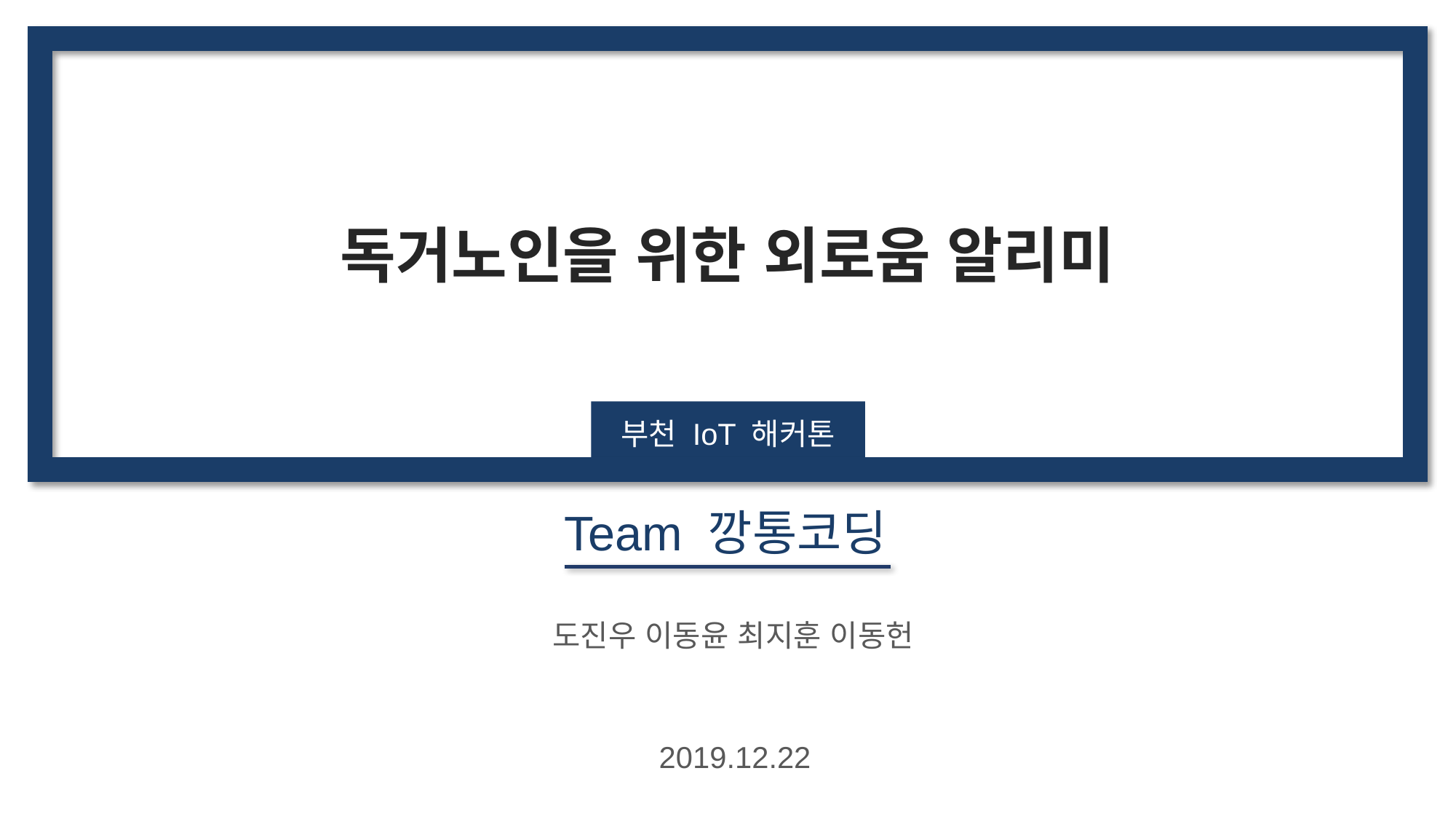

독거노인을 위한 외로움 알리미
부천 IoT 해커톤
Team 깡통코딩

도진우 이동윤 최지훈 이동헌
2019.12.22